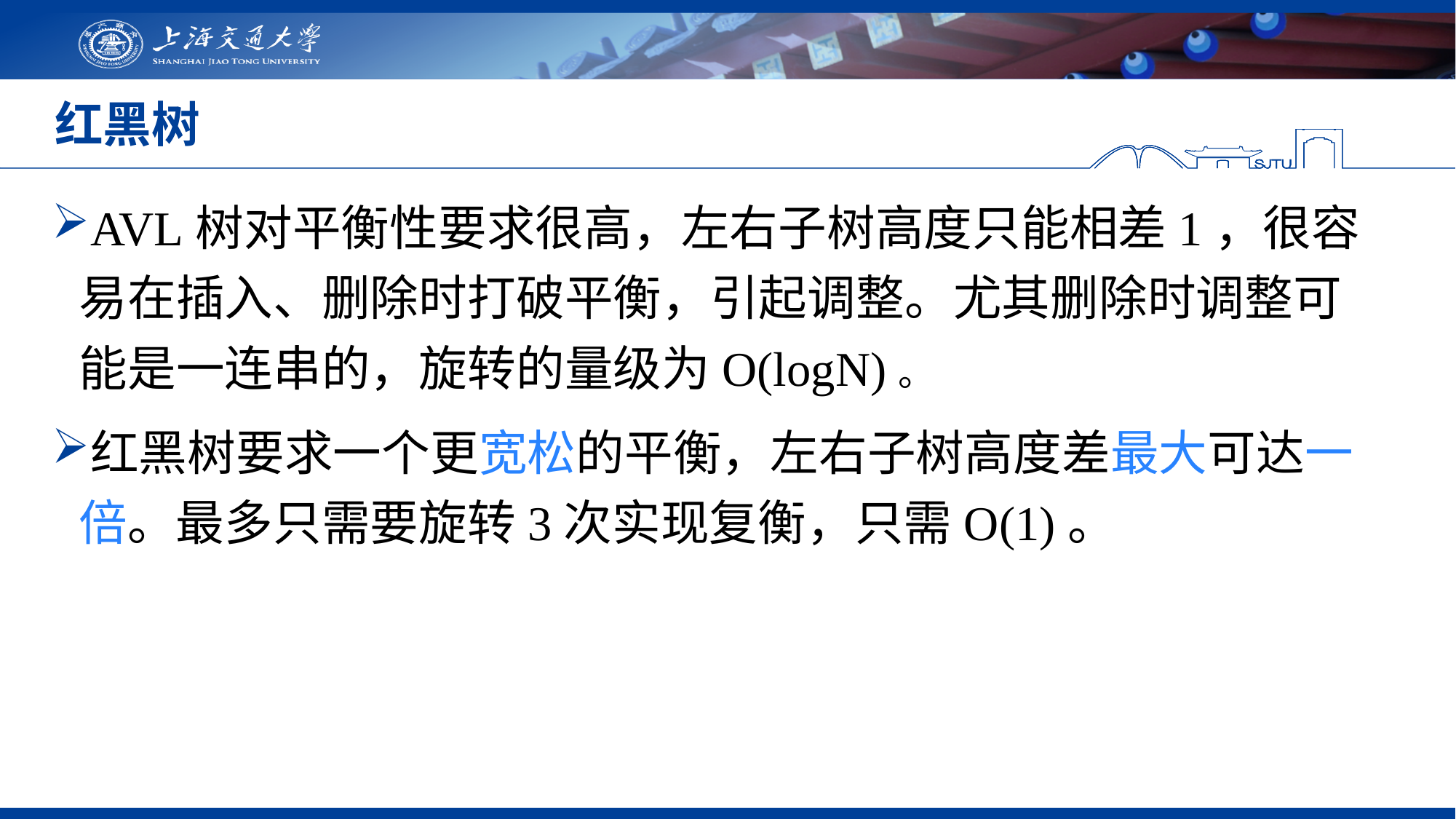

# 红黑树
AVL树对平衡性要求很高，左右子树高度只能相差1，很容易在插入、删除时打破平衡，引起调整。尤其删除时调整可能是一连串的，旋转的量级为O(logN)。
红黑树要求一个更宽松的平衡，左右子树高度差最大可达一倍。最多只需要旋转3次实现复衡，只需O(1)。